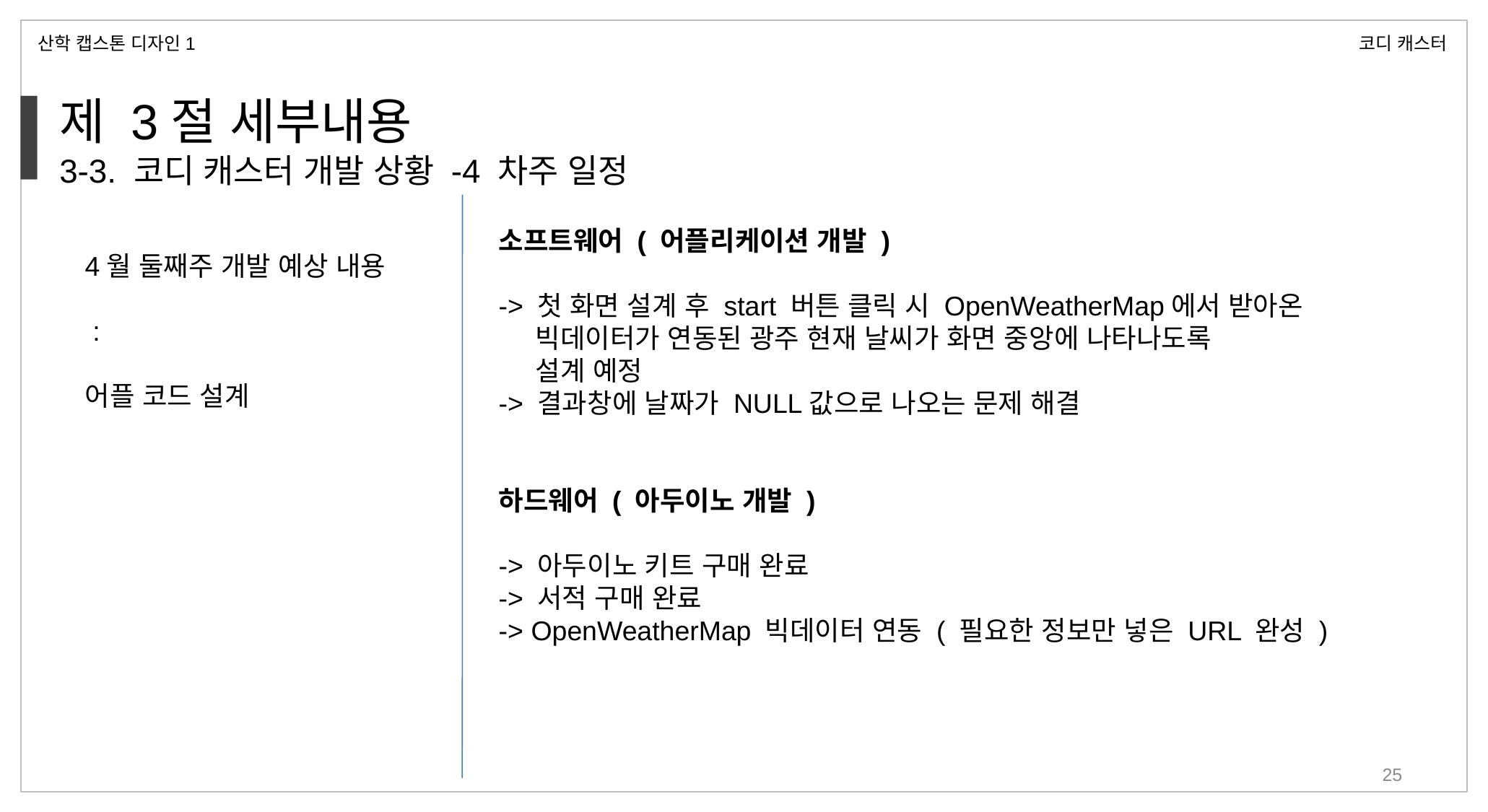

산학 캡스톤 디자인1
코디 캐스터
제 3절 세부내용
3-3. 코디 캐스터 개발 상황 -4 차주 일정

소프트웨어 ( 어플리케이션 개발 )

-> 첫 화면 설계 후 start 버튼 클릭 시 OpenWeatherMap에서 받아온
    빅데이터가 연동된 광주 현재 날씨가 화면 중앙에 나타나도록
    설계 예정
-> 결과창에 날짜가 NULL값으로 나오는 문제 해결

하드웨어 ( 아두이노 개발 )

-> 아두이노 키트 구매 완료
-> 서적 구매 완료
-> OpenWeatherMap 빅데이터 연동 ( 필요한 정보만 넣은 URL 완성 )

4월 둘째주 개발 예상 내용

 :

어플 코드 설계
25